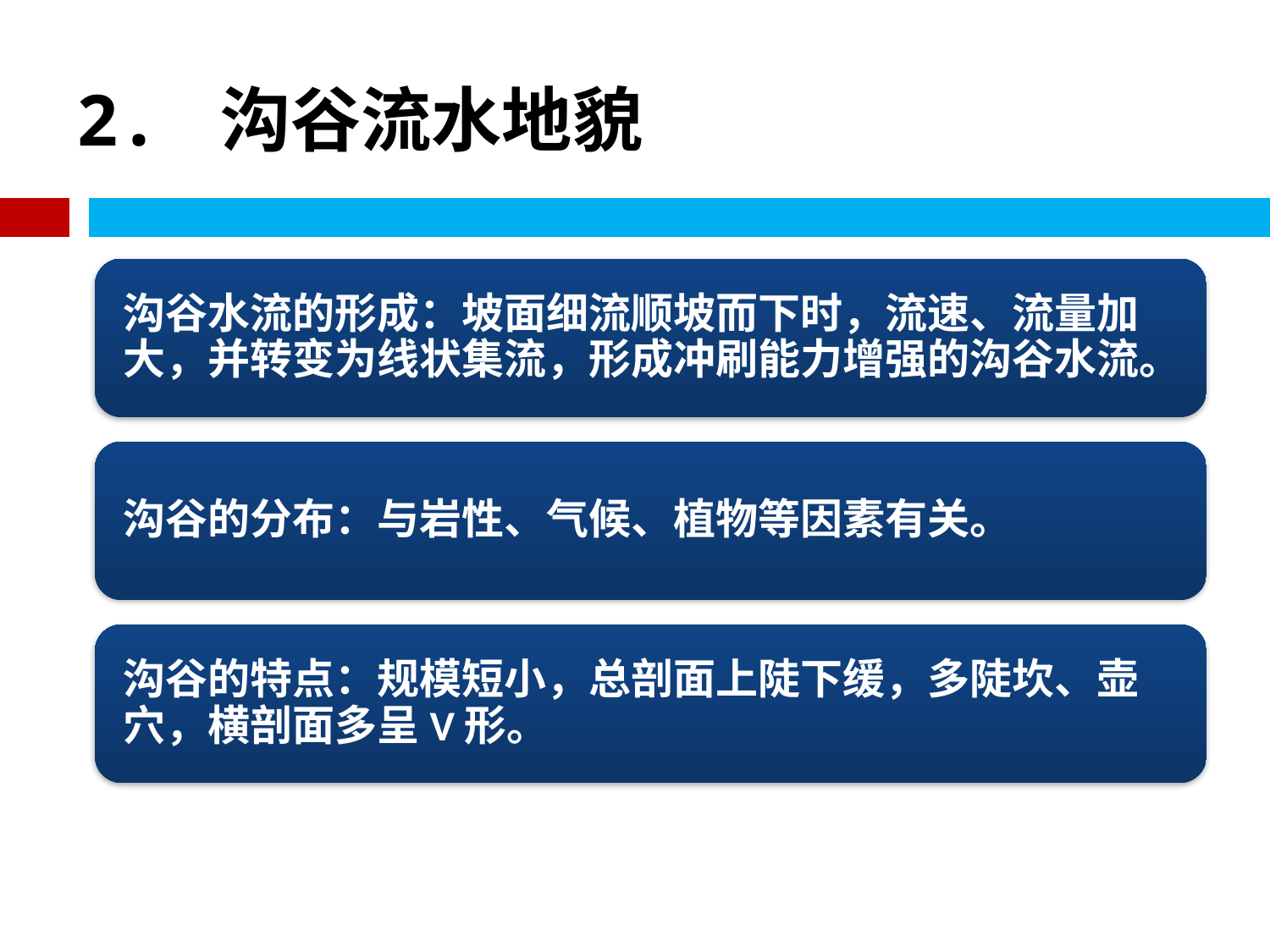

# 2. 沟谷流水地貌
沟谷水流的形成：坡面细流顺坡而下时，流速、流量加大，并转变为线状集流，形成冲刷能力增强的沟谷水流。
沟谷的分布：与岩性、气候、植物等因素有关。
沟谷的特点：规模短小，总剖面上陡下缓，多陡坎、壶穴，横剖面多呈V形。